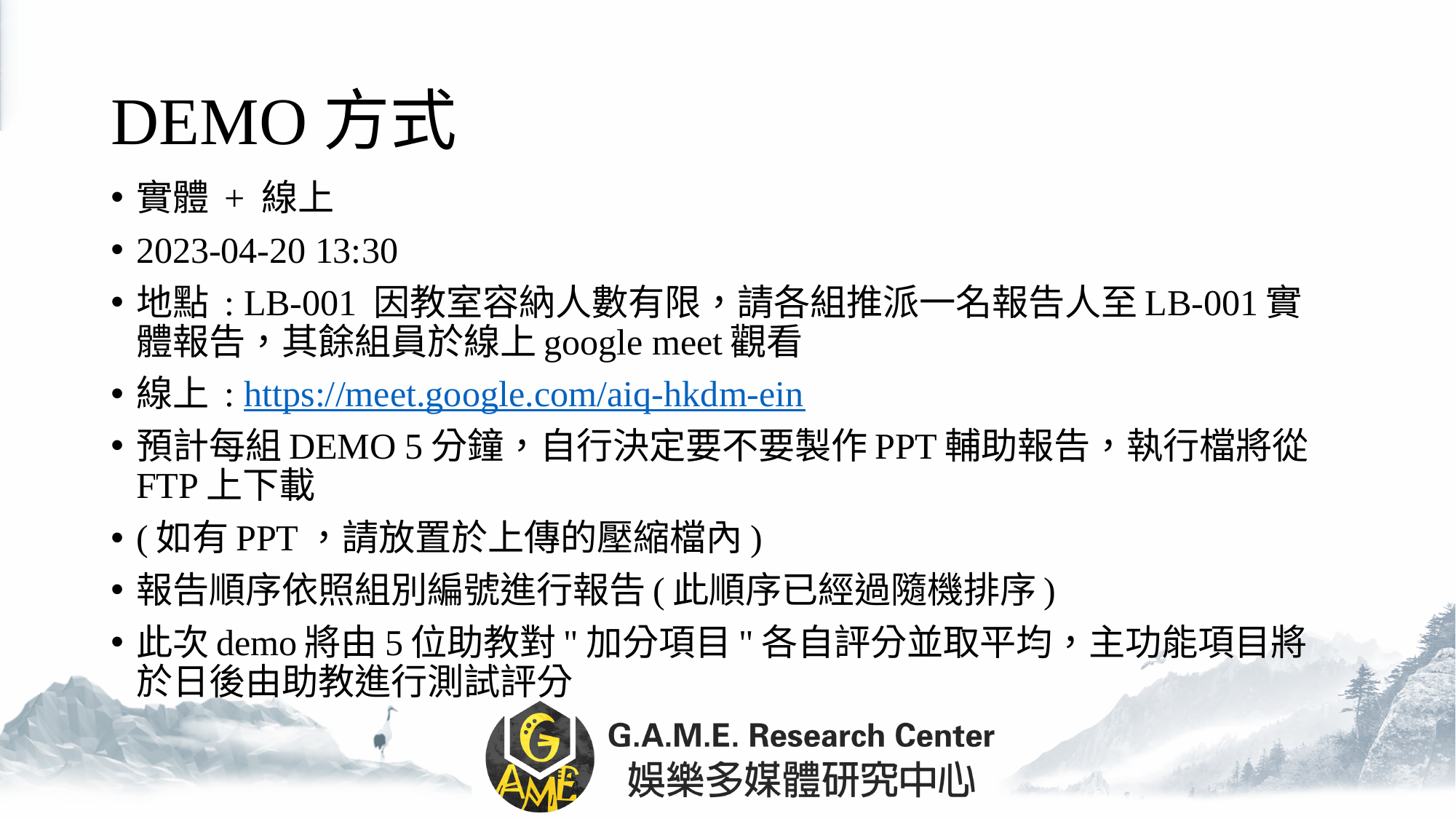

# DEMO方式
實體 + 線上
2023-04-20 13:30
地點 : LB-001 因教室容納人數有限，請各組推派一名報告人至LB-001實體報告，其餘組員於線上google meet觀看
線上 : https://meet.google.com/aiq-hkdm-ein
預計每組DEMO 5分鐘，自行決定要不要製作PPT輔助報告，執行檔將從FTP上下載
(如有PPT，請放置於上傳的壓縮檔內)
報告順序依照組別編號進行報告(此順序已經過隨機排序)
此次demo將由5位助教對"加分項目"各自評分並取平均，主功能項目將於日後由助教進行測試評分